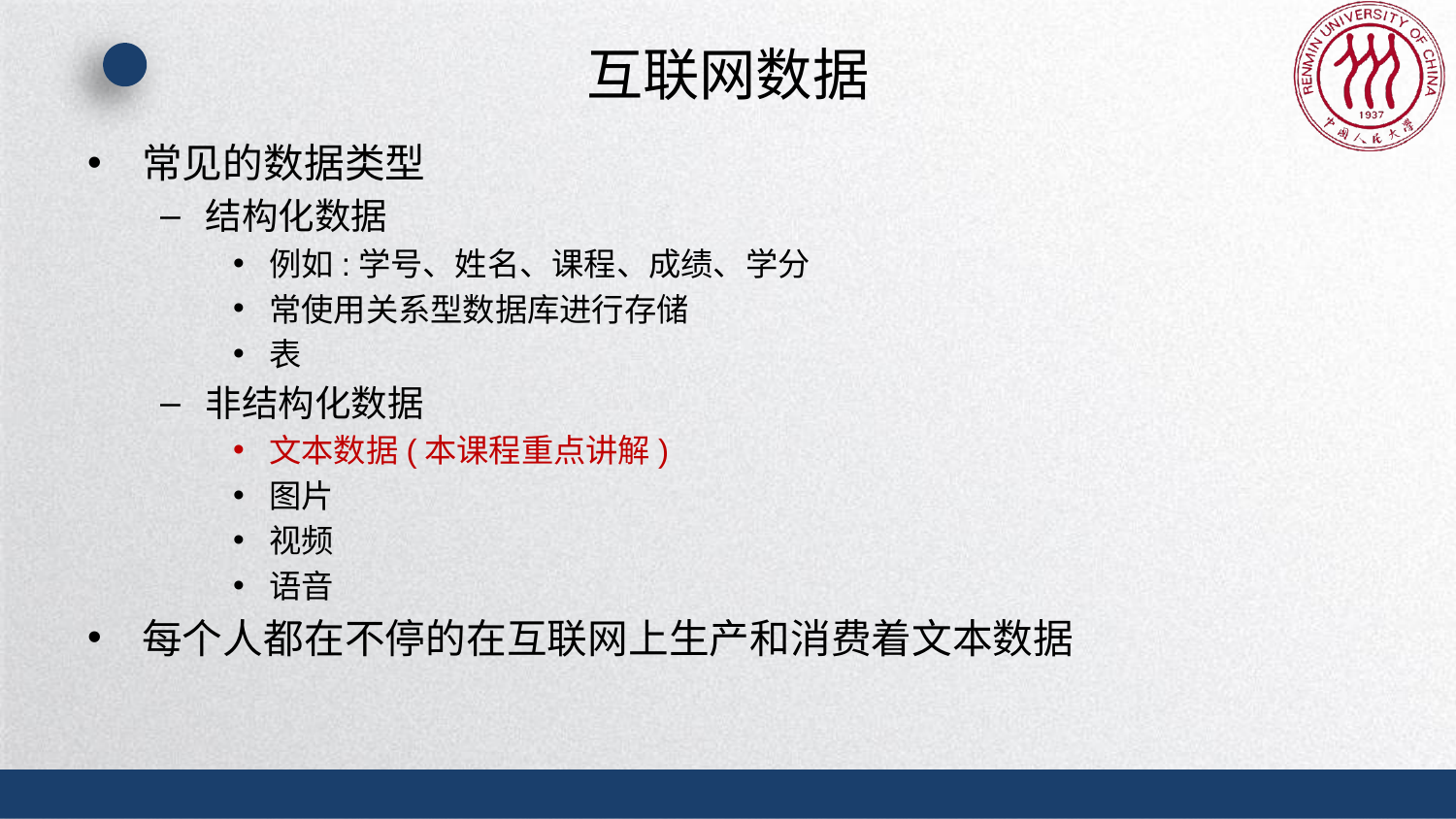

# 互联网数据
常见的数据类型
结构化数据
例如:学号、姓名、课程、成绩、学分
常使用关系型数据库进行存储
表
非结构化数据
文本数据(本课程重点讲解)
图片
视频
语音
每个人都在不停的在互联网上生产和消费着文本数据